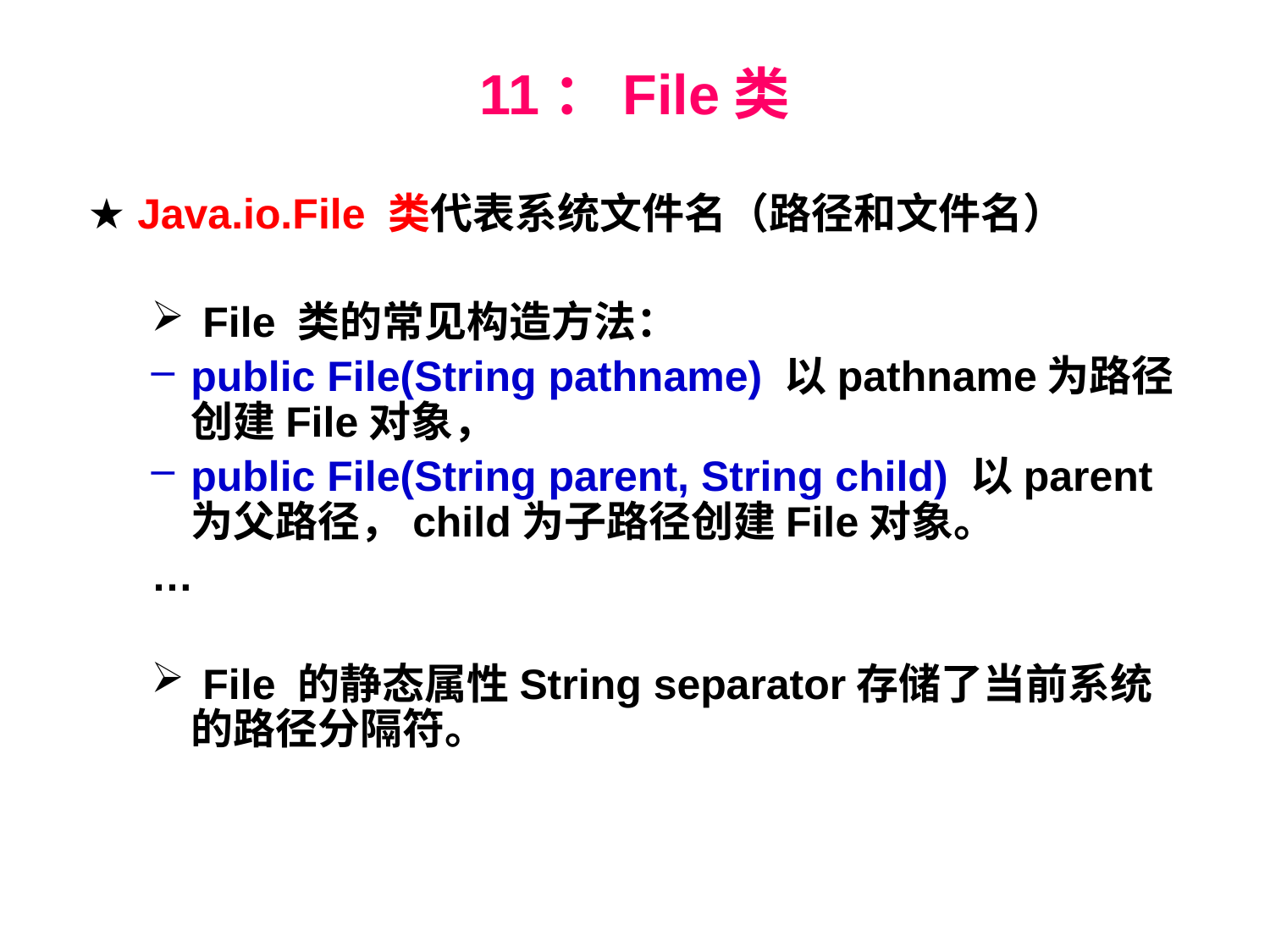

# 11：File类
★ Java.io.File 类代表系统文件名（路径和文件名）

 File 类的常见构造方法：
public File(String pathname) 以pathname为路径创建File对象，
public File(String parent, String child) 以parent为父路径，child为子路径创建File对象。
…

 File 的静态属性String separator存储了当前系统的路径分隔符。